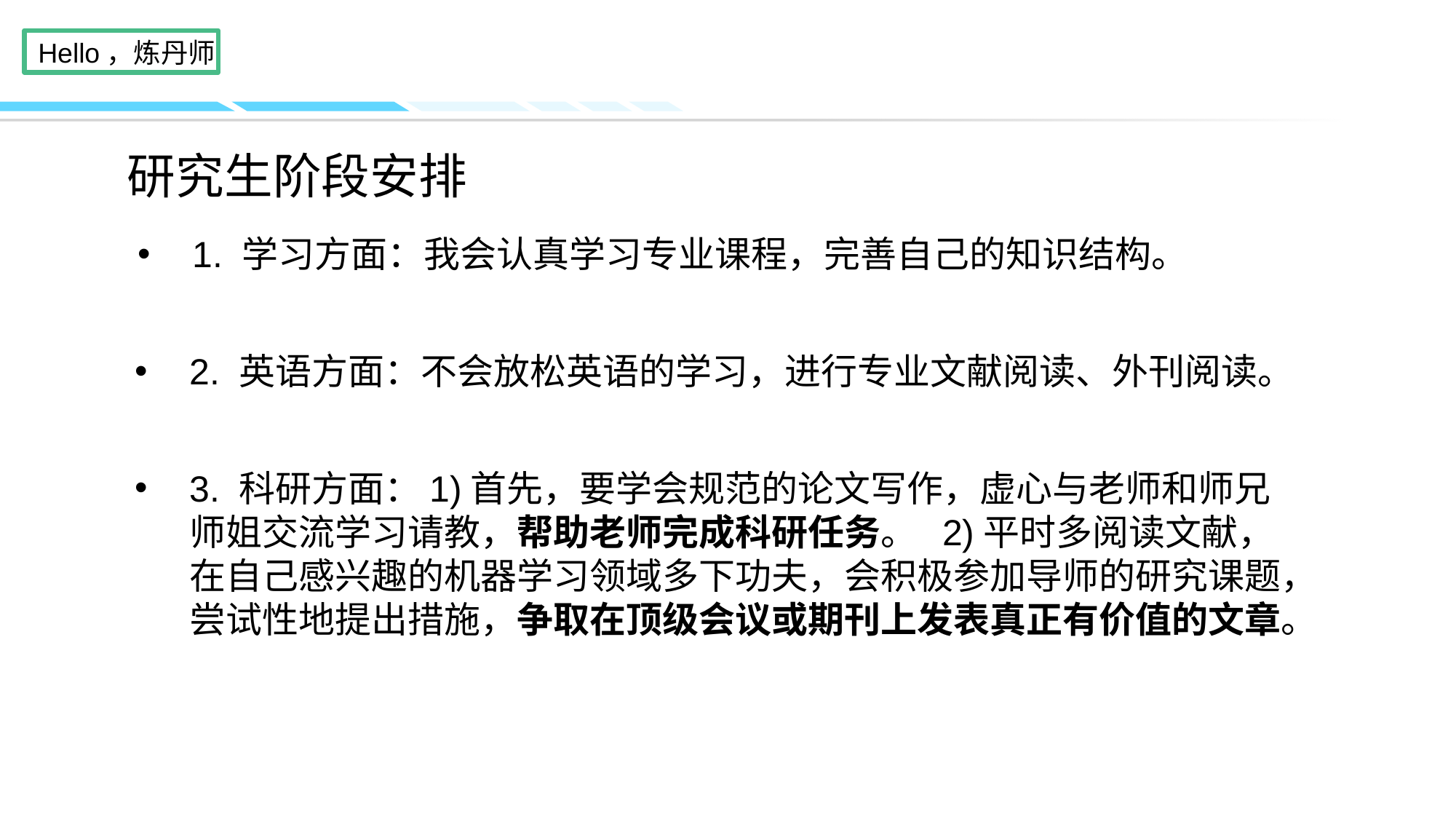

# 研究生阶段安排
1. 学习方面：我会认真学习专业课程，完善自己的知识结构。

2. 英语方面：不会放松英语的学习，进行专业文献阅读、外刊阅读。
3. 科研方面：1)首先，要学会规范的论文写作，虚心与老师和师兄师姐交流学习请教，帮助老师完成科研任务。  2)平时多阅读文献，在自己感兴趣的机器学习领域多下功夫，会积极参加导师的研究课题，尝试性地提出措施，争取在顶级会议或期刊上发表真正有价值的文章。